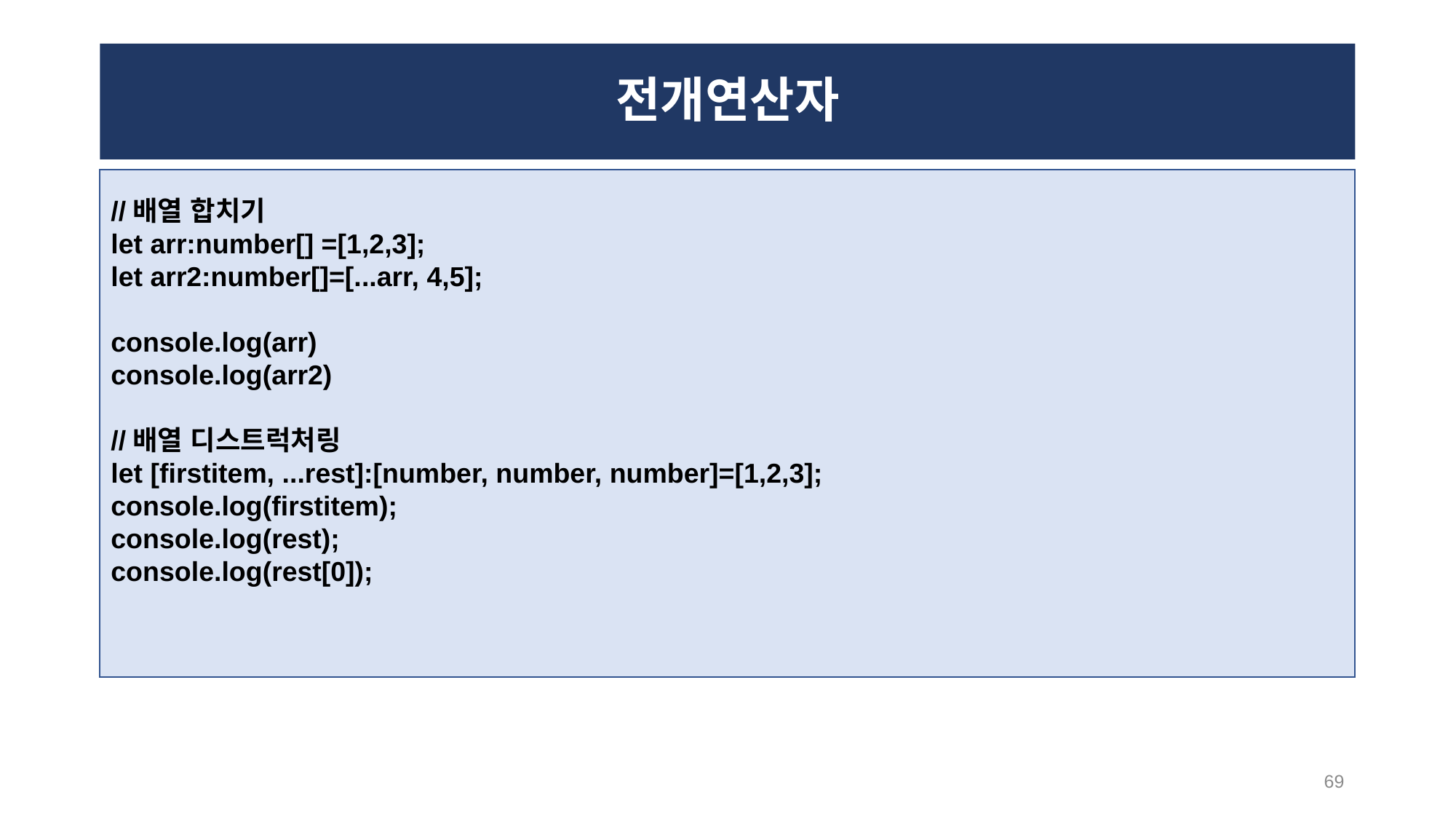

# 전개연산자
//배열 합치기
let arr:number[] =[1,2,3];
let arr2:number[]=[...arr, 4,5];
console.log(arr)
console.log(arr2)
//배열 디스트럭처링
let [firstitem, ...rest]:[number, number, number]=[1,2,3];
console.log(firstitem);
console.log(rest);
console.log(rest[0]);

69